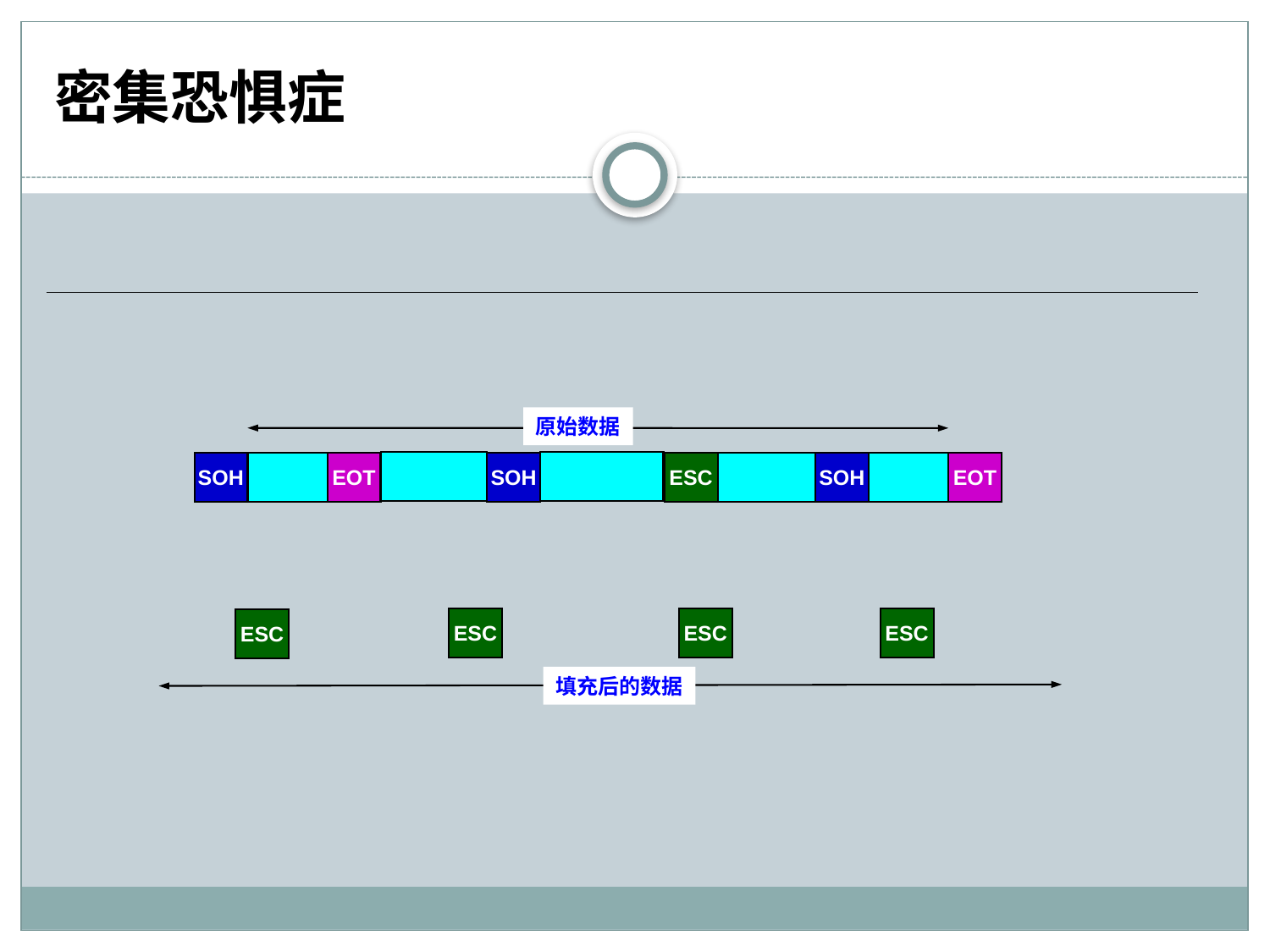

# 密集恐惧症

原始数据

SOH

EOT
SOH
ESC

SOH

EOT
ESC
ESC
ESC
ESC
填充后的数据